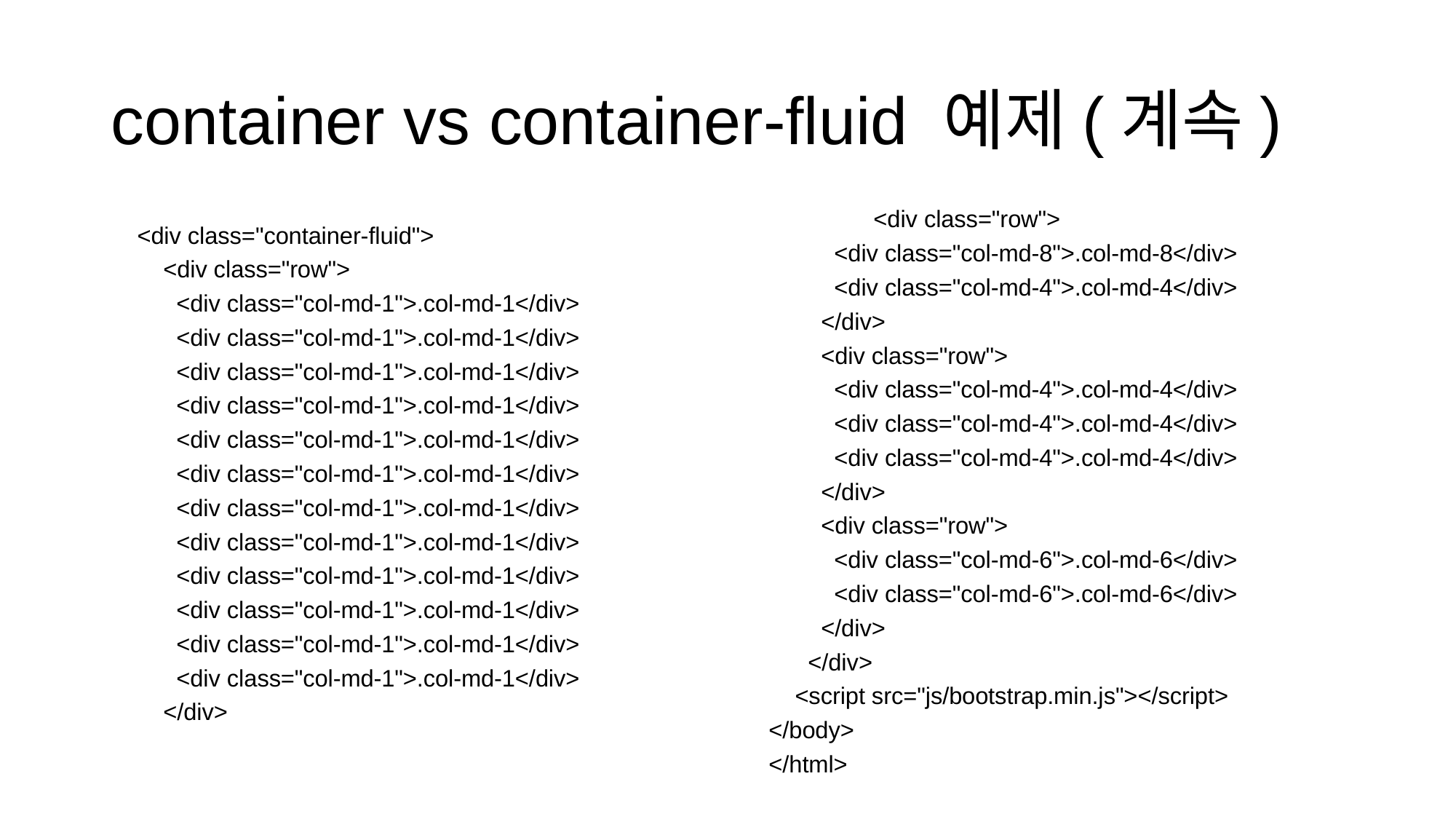

# container vs container-fluid 예제(계속)
                <div class="row">
          <div class="col-md-8">.col-md-8</div>
          <div class="col-md-4">.col-md-4</div>
        </div>
        <div class="row">
          <div class="col-md-4">.col-md-4</div>
          <div class="col-md-4">.col-md-4</div>
          <div class="col-md-4">.col-md-4</div>
        </div>
        <div class="row">
          <div class="col-md-6">.col-md-6</div>
          <div class="col-md-6">.col-md-6</div>
        </div>
      </div>
    <script src="js/bootstrap.min.js"></script>
</body>
</html>

    <div class="container-fluid">
        <div class="row">
          <div class="col-md-1">.col-md-1</div>
          <div class="col-md-1">.col-md-1</div>
          <div class="col-md-1">.col-md-1</div>
          <div class="col-md-1">.col-md-1</div>
          <div class="col-md-1">.col-md-1</div>
          <div class="col-md-1">.col-md-1</div>
          <div class="col-md-1">.col-md-1</div>
          <div class="col-md-1">.col-md-1</div>
          <div class="col-md-1">.col-md-1</div>
          <div class="col-md-1">.col-md-1</div>
          <div class="col-md-1">.col-md-1</div>
          <div class="col-md-1">.col-md-1</div>
        </div>